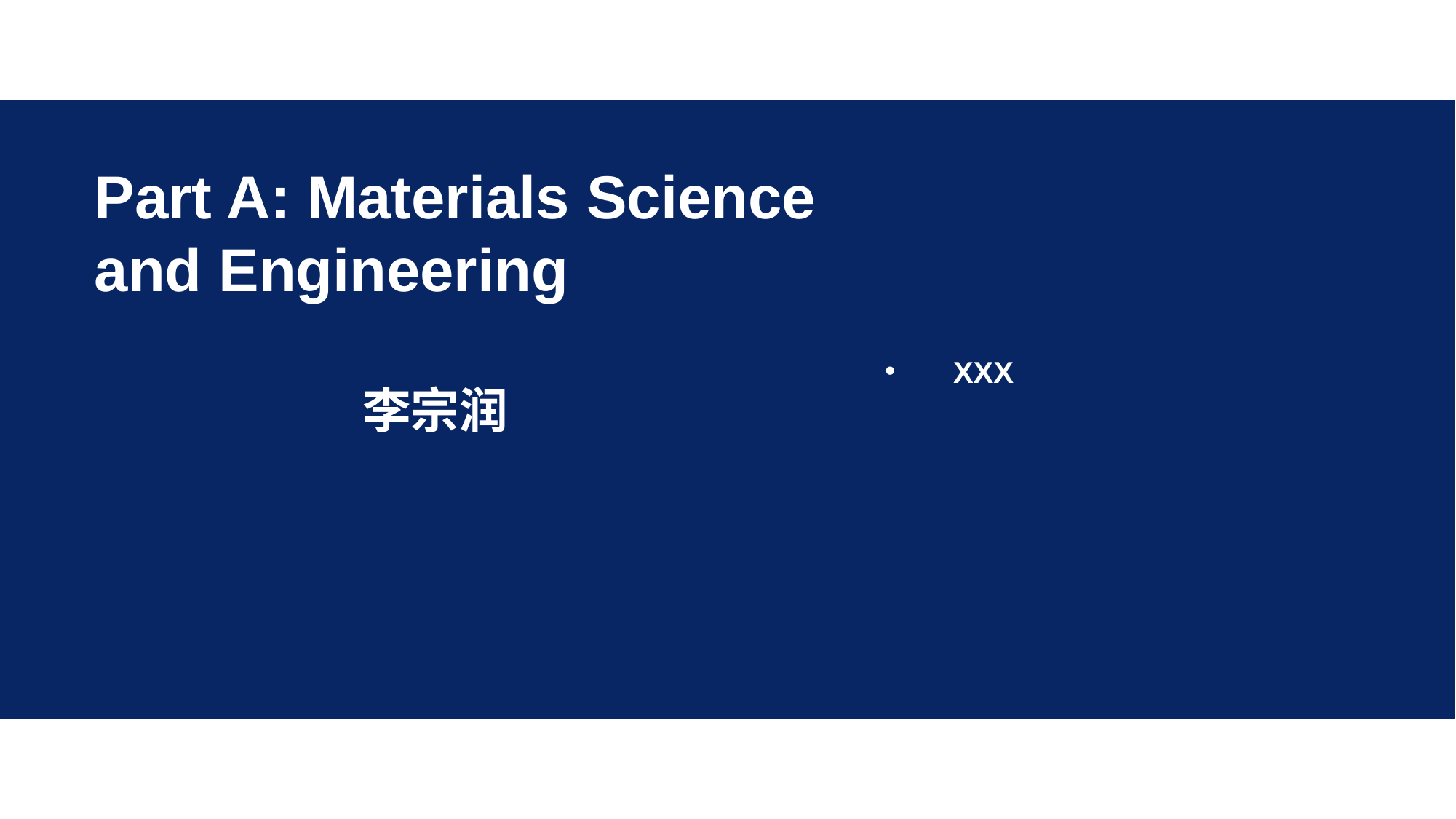

Part A: Materials Science
and Engineering
XXX
李宗润